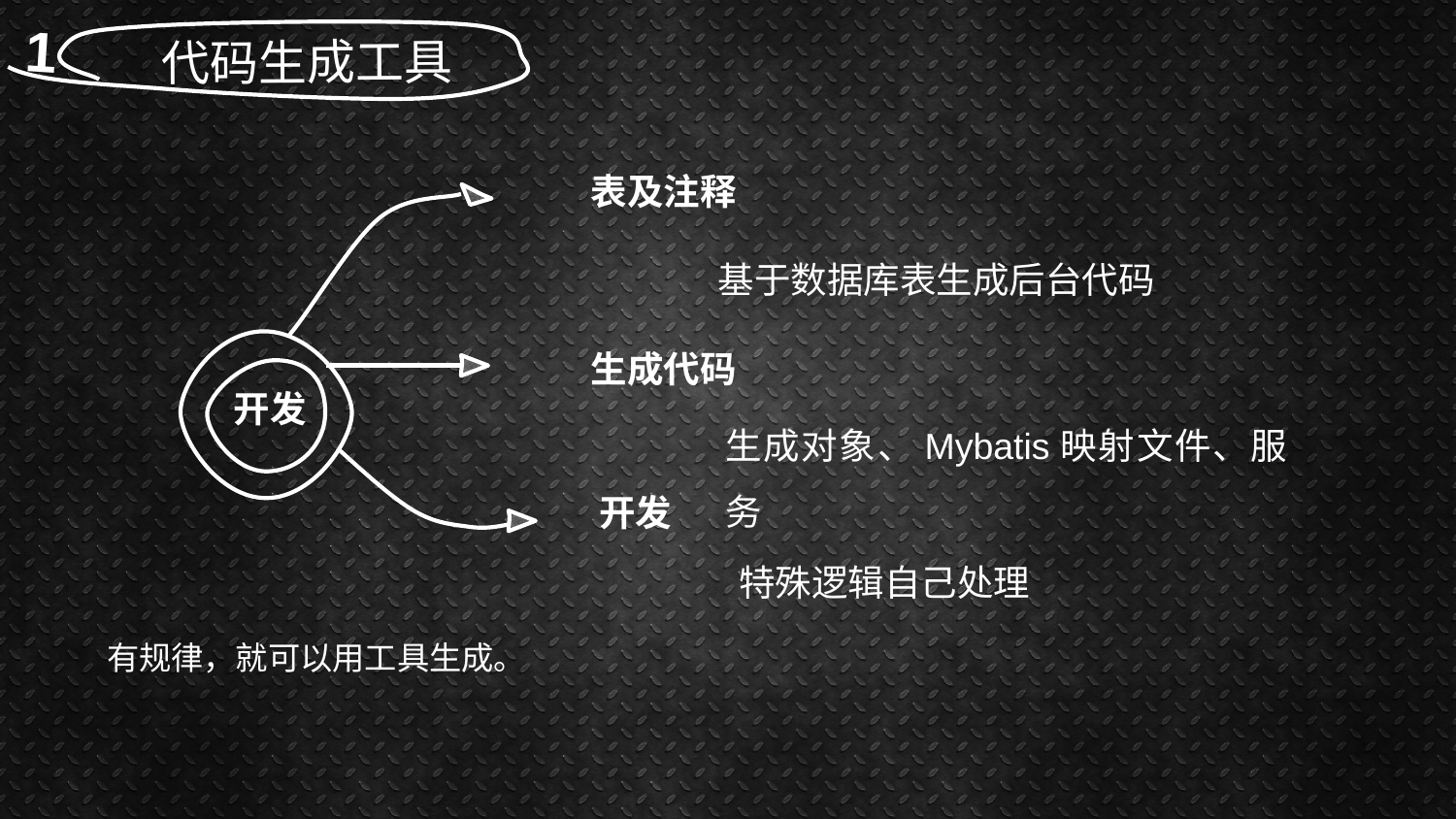

代码生成工具
1
表及注释

基于数据库表生成后台代码

开发
生成代码

生成对象、Mybatis映射文件、服务

开发
特殊逻辑自己处理
有规律，就可以用工具生成。